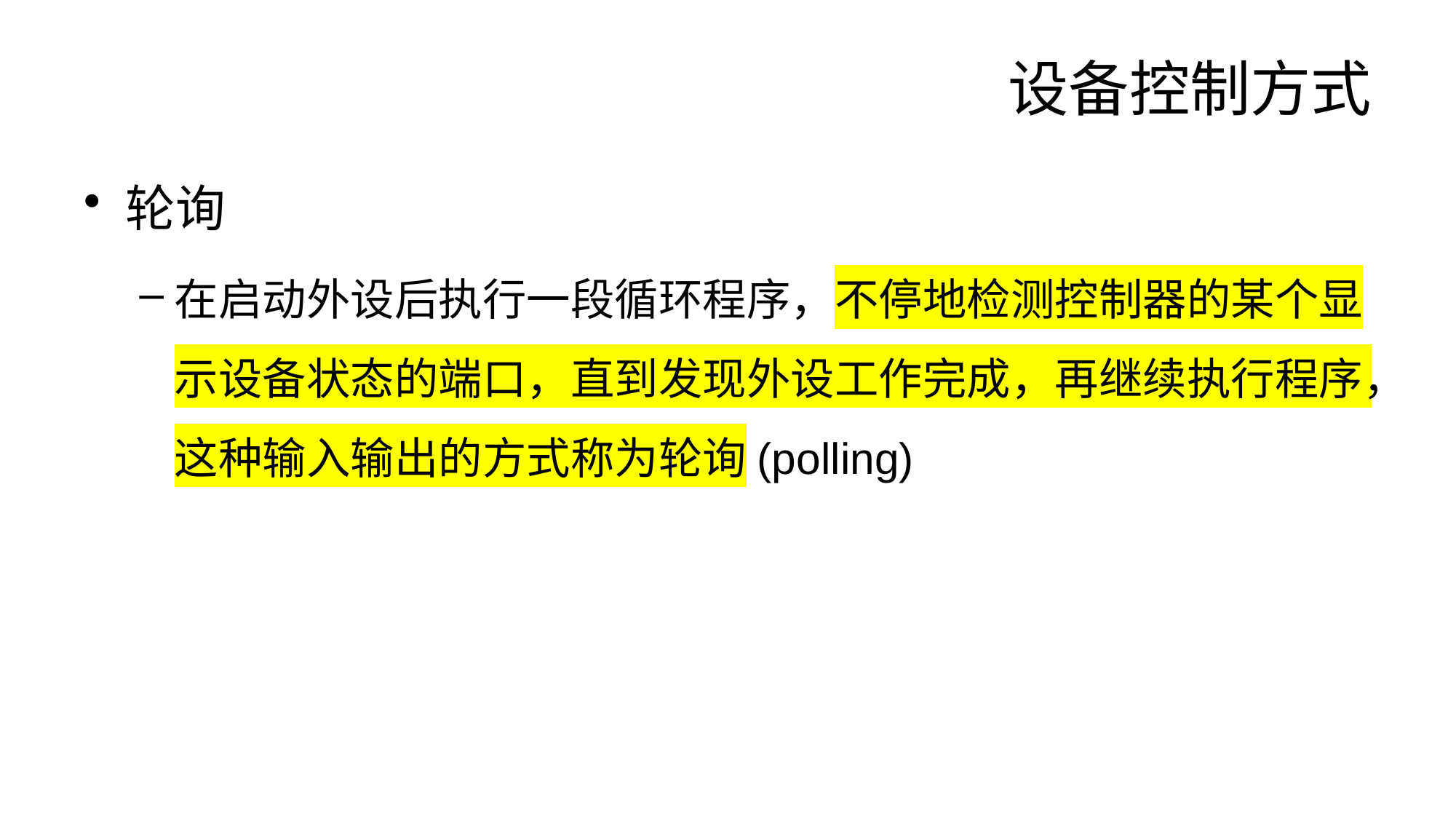

# 设备控制方式
轮询
在启动外设后执行一段循环程序，不停地检测控制器的某个显示设备状态的端口，直到发现外设工作完成，再继续执行程序，这种输入输出的方式称为轮询(polling)